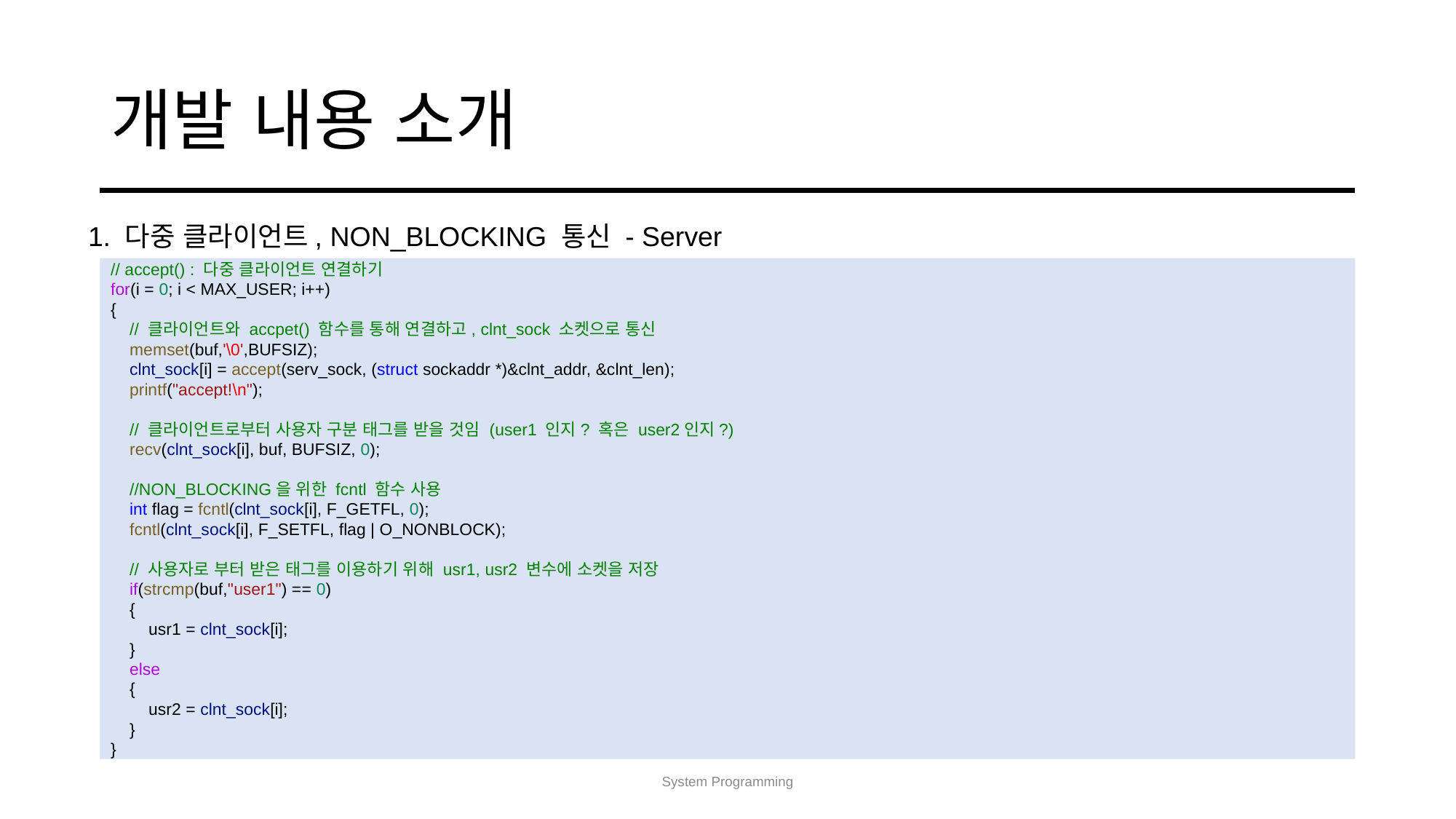

# 개발 내용 소개
1. 다중 클라이언트, NON_BLOCKING 통신 - Server
// accept() : 다중 클라이언트 연결하기
for(i = 0; i < MAX_USER; i++)
{
    // 클라이언트와 accpet() 함수를 통해 연결하고, clnt_sock 소켓으로 통신
    memset(buf,'\0',BUFSIZ);
    clnt_sock[i] = accept(serv_sock, (struct sockaddr *)&clnt_addr, &clnt_len);
    printf("accept!\n");
    // 클라이언트로부터 사용자 구분 태그를 받을 것임 (user1 인지? 혹은 user2인지?)
    recv(clnt_sock[i], buf, BUFSIZ, 0);

    //NON_BLOCKING을 위한 fcntl 함수 사용
    int flag = fcntl(clnt_sock[i], F_GETFL, 0);
    fcntl(clnt_sock[i], F_SETFL, flag | O_NONBLOCK);
    // 사용자로 부터 받은 태그를 이용하기 위해 usr1, usr2 변수에 소켓을 저장
    if(strcmp(buf,"user1") == 0)
    {
        usr1 = clnt_sock[i];
    }
    else
    {
        usr2 = clnt_sock[i];
    }
}
System Programming